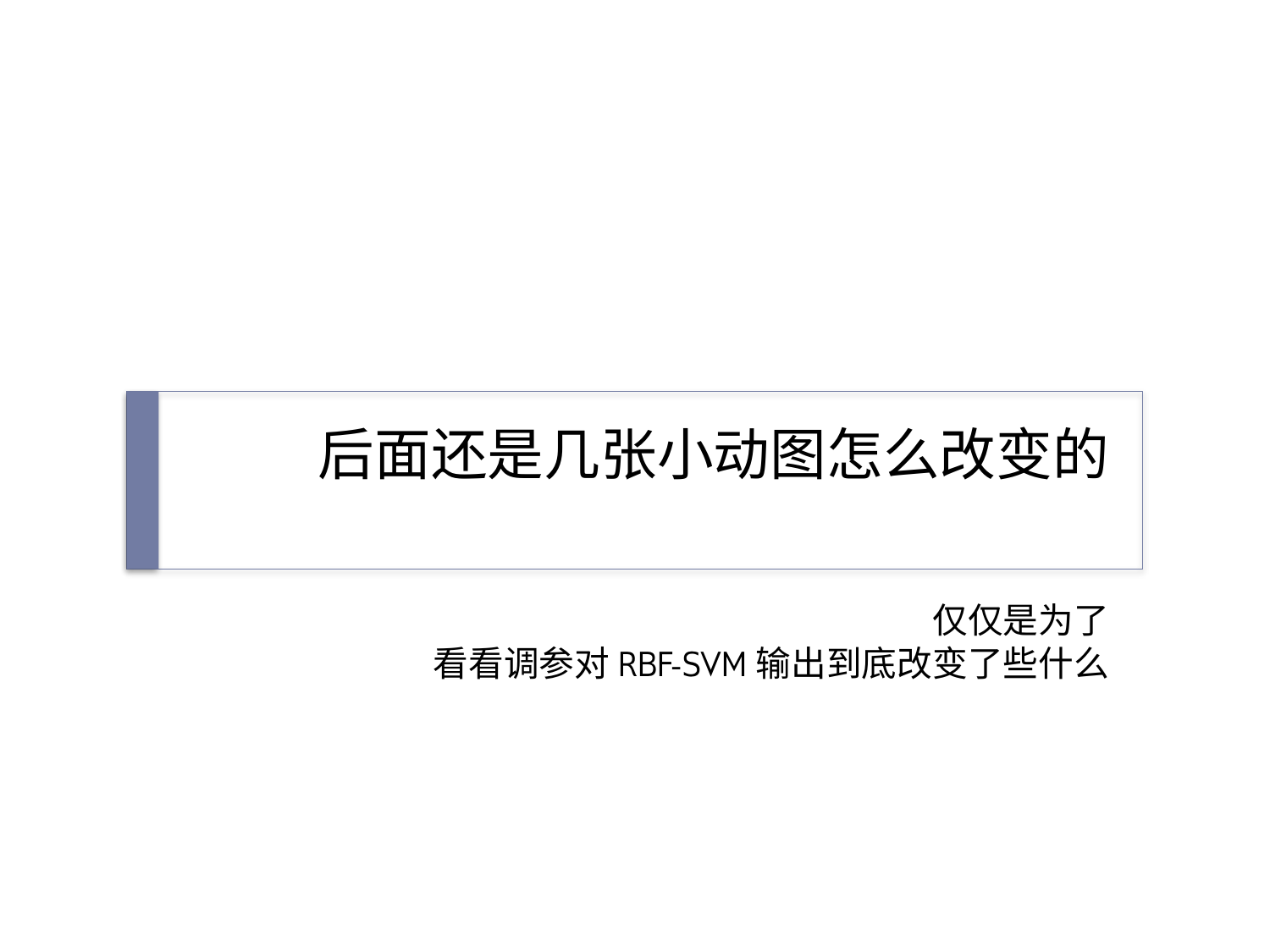

# 后面还是几张小动图怎么改变的
仅仅是为了
看看调参对RBF-SVM输出到底改变了些什么